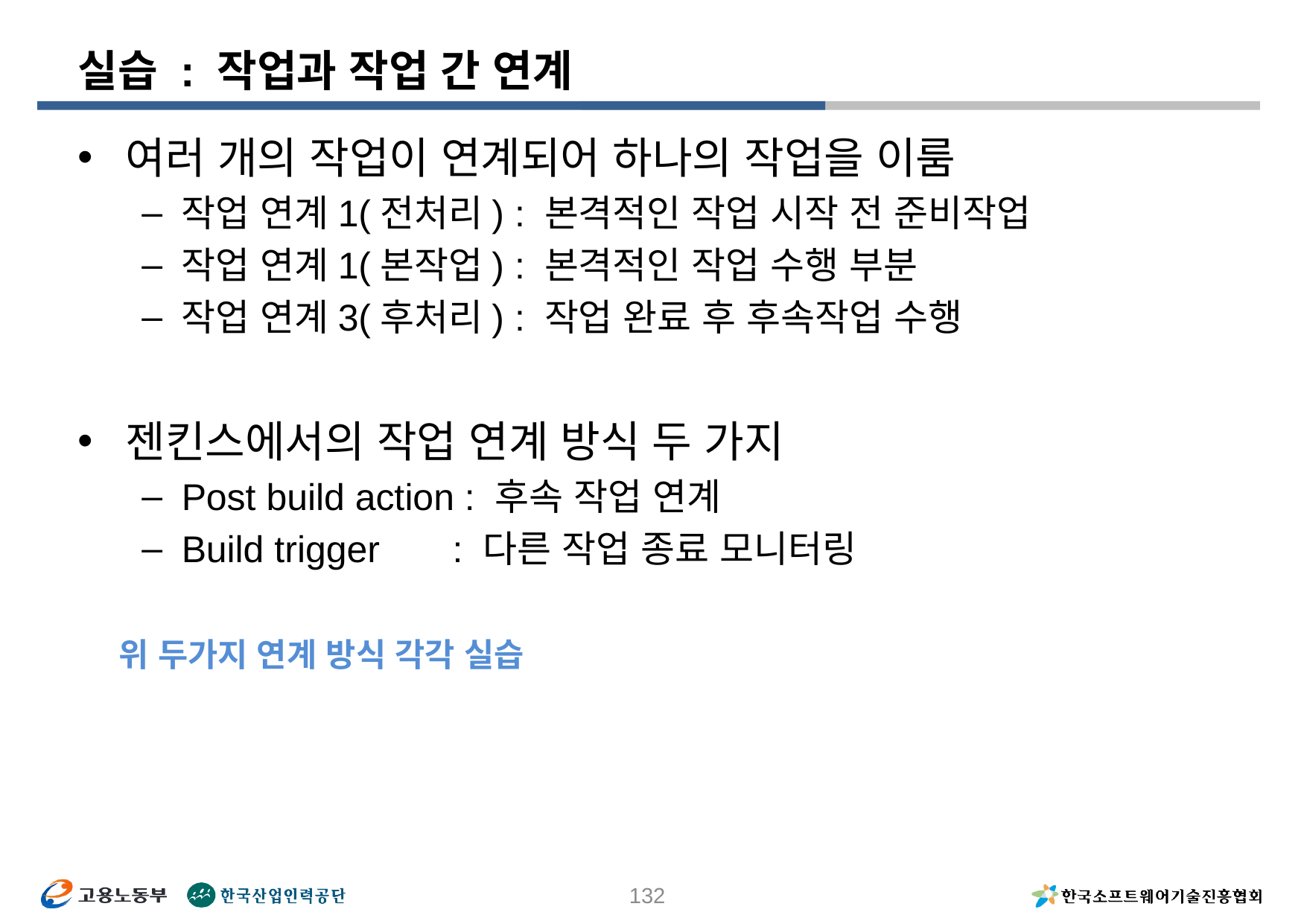

# 실습 : 작업과 작업 간 연계
여러 개의 작업이 연계되어 하나의 작업을 이룸
작업 연계1(전처리) : 본격적인 작업 시작 전 준비작업
작업 연계1(본작업) : 본격적인 작업 수행 부분
작업 연계3(후처리) : 작업 완료 후 후속작업 수행

젠킨스에서의 작업 연계 방식 두 가지
Post build action : 후속 작업 연계
Build trigger       : 다른 작업 종료 모니터링
위 두가지 연계 방식 각각 실습
132